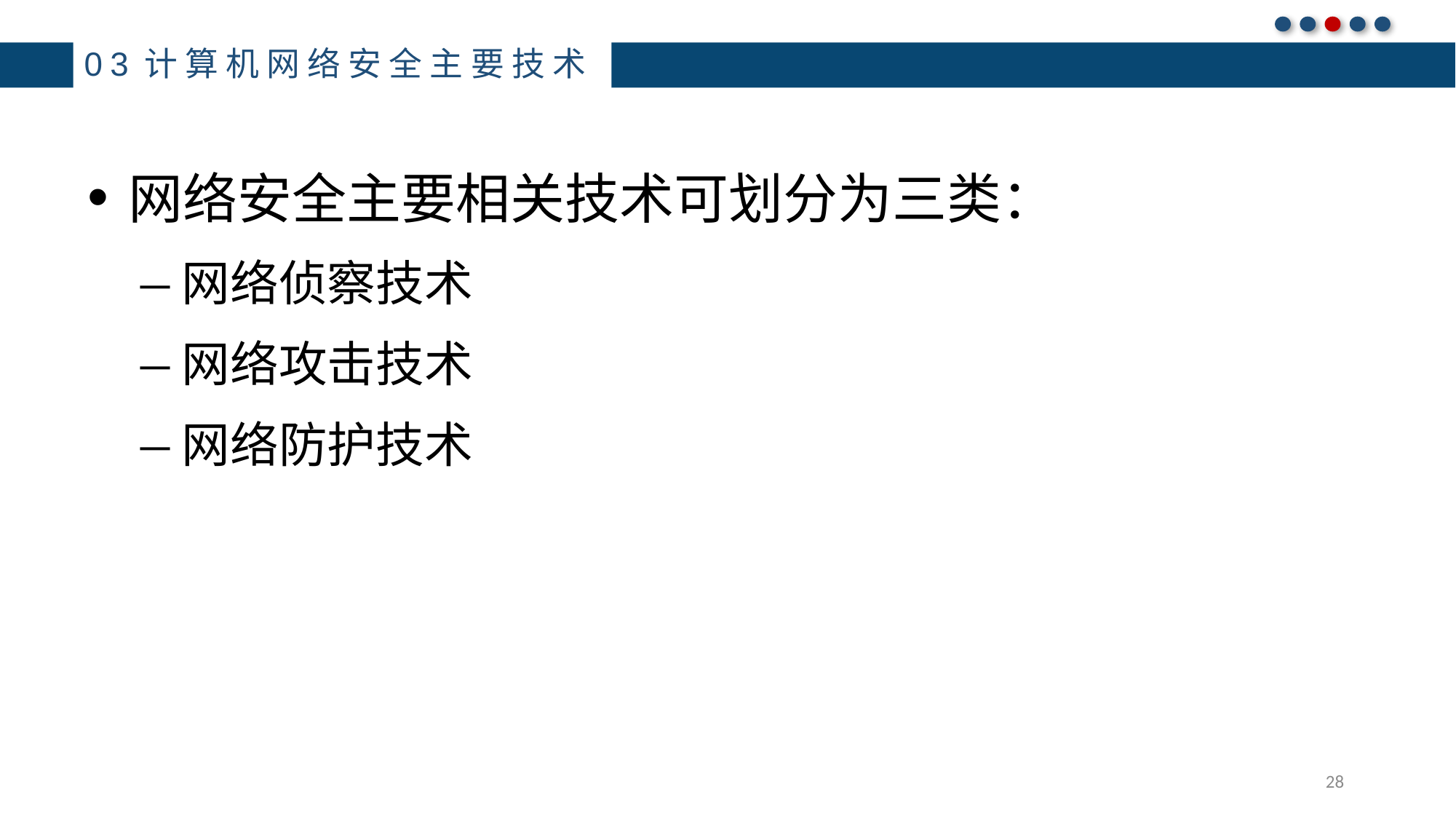

# 03计算机网络安全主要技术
网络安全主要相关技术可划分为三类：
网络侦察技术
网络攻击技术
网络防护技术

28